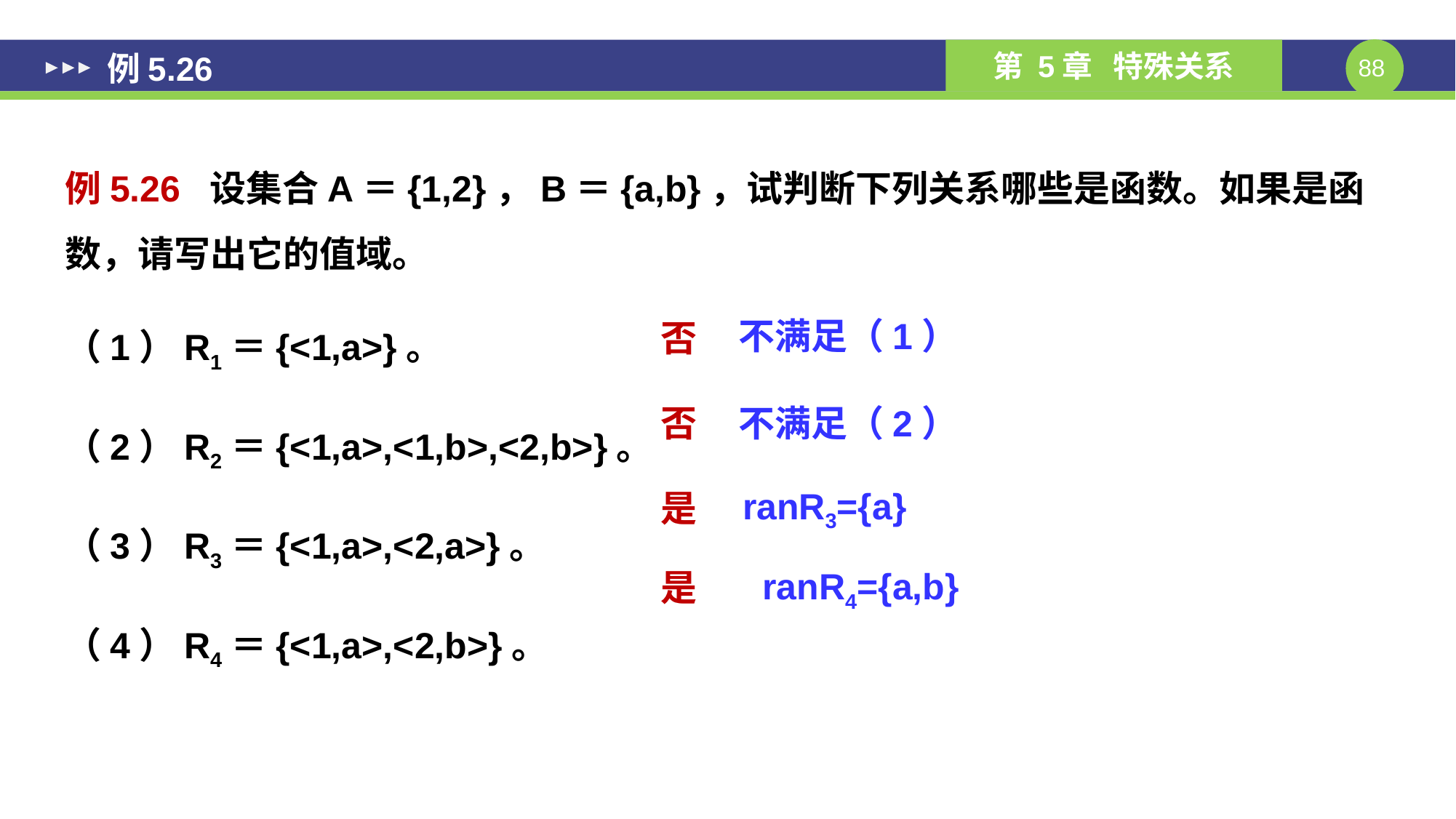

# 例5.26
例5.26  设集合A＝{1,2}，B＝{a,b}，试判断下列关系哪些是函数。如果是函数，请写出它的值域。
（1）R1＝{<1,a>}。
（2）R2＝{<1,a>,<1,b>,<2,b>}。
（3）R3＝{<1,a>,<2,a>}。
（4）R4＝{<1,a>,<2,b>}。
否
不满足（1）
否
不满足（2）
是
ranR3={a}
是
ranR4={a,b}